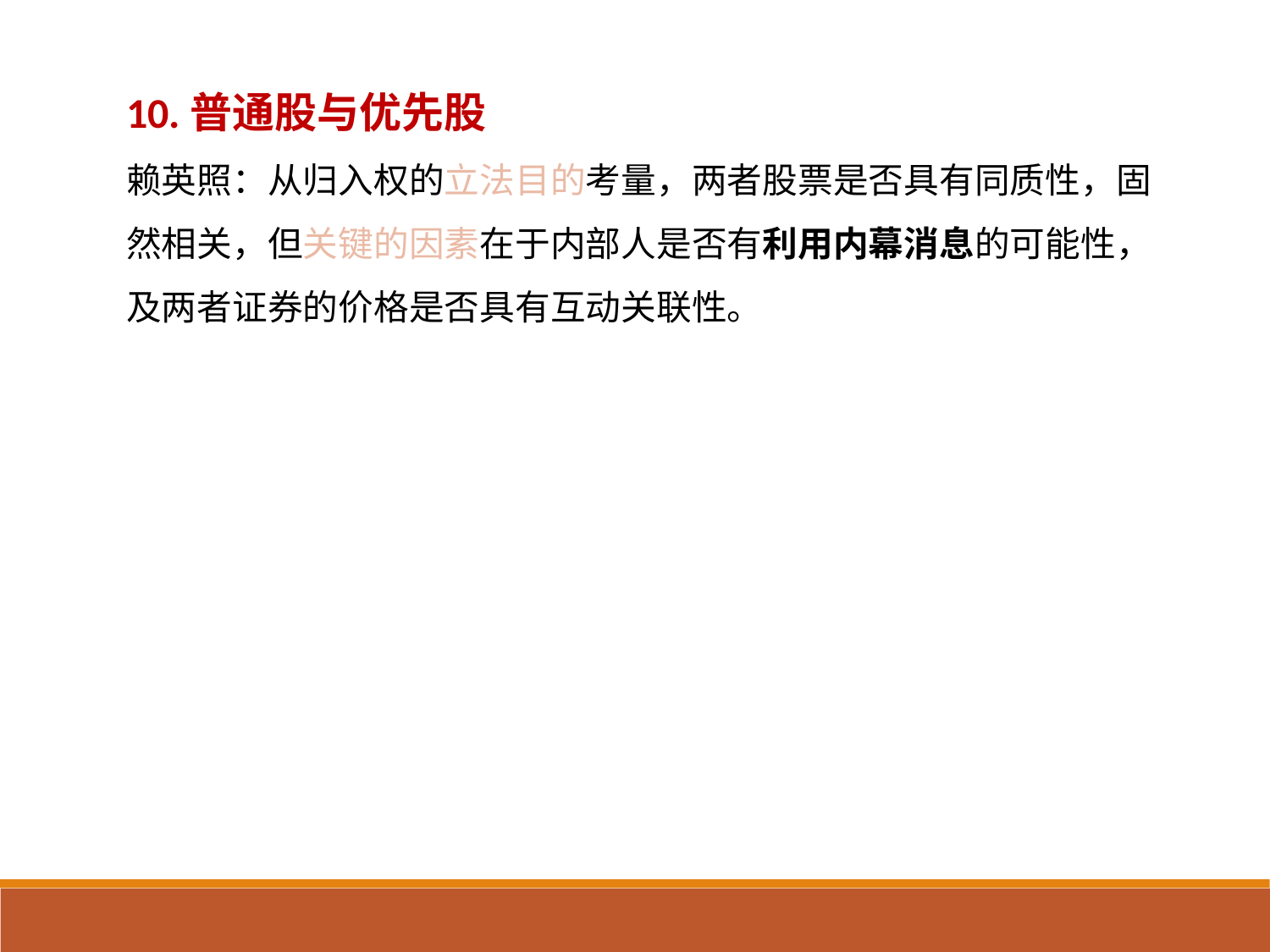

10.普通股与优先股
赖英照：从归入权的立法目的考量，两者股票是否具有同质性，固然相关，但关键的因素在于内部人是否有利用内幕消息的可能性，及两者证券的价格是否具有互动关联性。